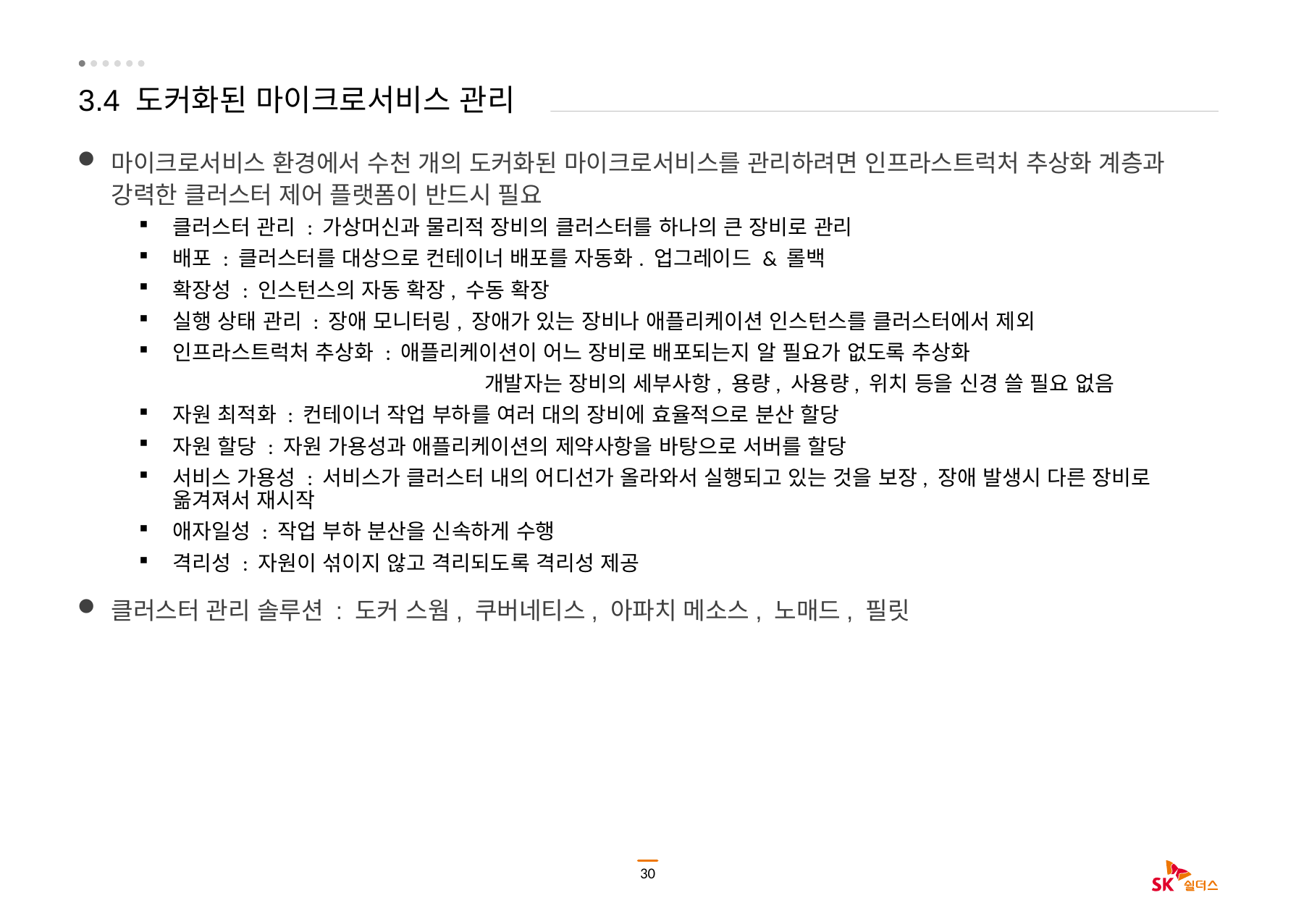

# 3.4 도커화된 마이크로서비스 관리
마이크로서비스 환경에서 수천 개의 도커화된 마이크로서비스를 관리하려면 인프라스트럭처 추상화 계층과 강력한 클러스터 제어 플랫폼이 반드시 필요
클러스터 관리 : 가상머신과 물리적 장비의 클러스터를 하나의 큰 장비로 관리
배포 : 클러스터를 대상으로 컨테이너 배포를 자동화. 업그레이드 & 롤백
확장성 : 인스턴스의 자동 확장, 수동 확장
실행 상태 관리 : 장애 모니터링, 장애가 있는 장비나 애플리케이션 인스턴스를 클러스터에서 제외
인프라스트럭처 추상화 : 애플리케이션이 어느 장비로 배포되는지 알 필요가 없도록 추상화
                                                         개발자는 장비의 세부사항, 용량, 사용량, 위치 등을 신경 쓸 필요 없음
자원 최적화 : 컨테이너 작업 부하를 여러 대의 장비에 효율적으로 분산 할당
자원 할당 : 자원 가용성과 애플리케이션의 제약사항을 바탕으로 서버를 할당
서비스 가용성 : 서비스가 클러스터 내의 어디선가 올라와서 실행되고 있는 것을 보장, 장애 발생시 다른 장비로 옮겨져서 재시작
애자일성 : 작업 부하 분산을 신속하게 수행
격리성 : 자원이 섞이지 않고 격리되도록 격리성 제공
클러스터 관리 솔루션 : 도커 스웜, 쿠버네티스, 아파치 메소스, 노매드, 필릿
30